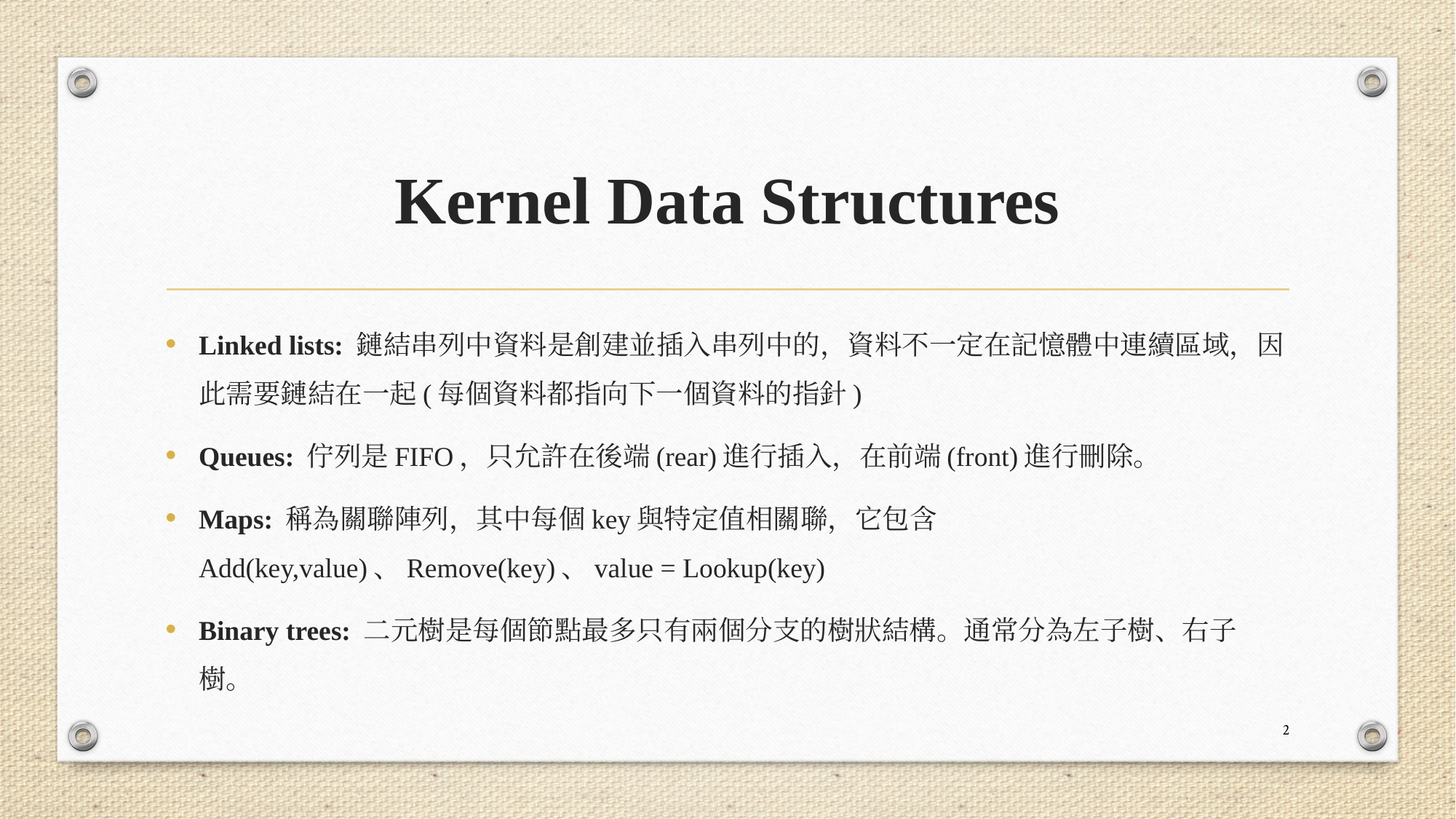

# Kernel Data Structures
Linked lists: 鏈結串列中資料是創建並插入串列中的，資料不一定在記憶體中連續區域，因此需要鏈結在一起(每個資料都指向下一個資料的指針)
Queues: 佇列是FIFO，只允許在後端(rear)進行插入，在前端(front)進行刪除。
Maps: 稱為關聯陣列，其中每個key與特定值相關聯，它包含Add(key,value)、Remove(key)、value = Lookup(key)
Binary trees: 二元樹是每個節點最多只有兩個分支的樹狀結構。通常分為左子樹、右子樹。

2